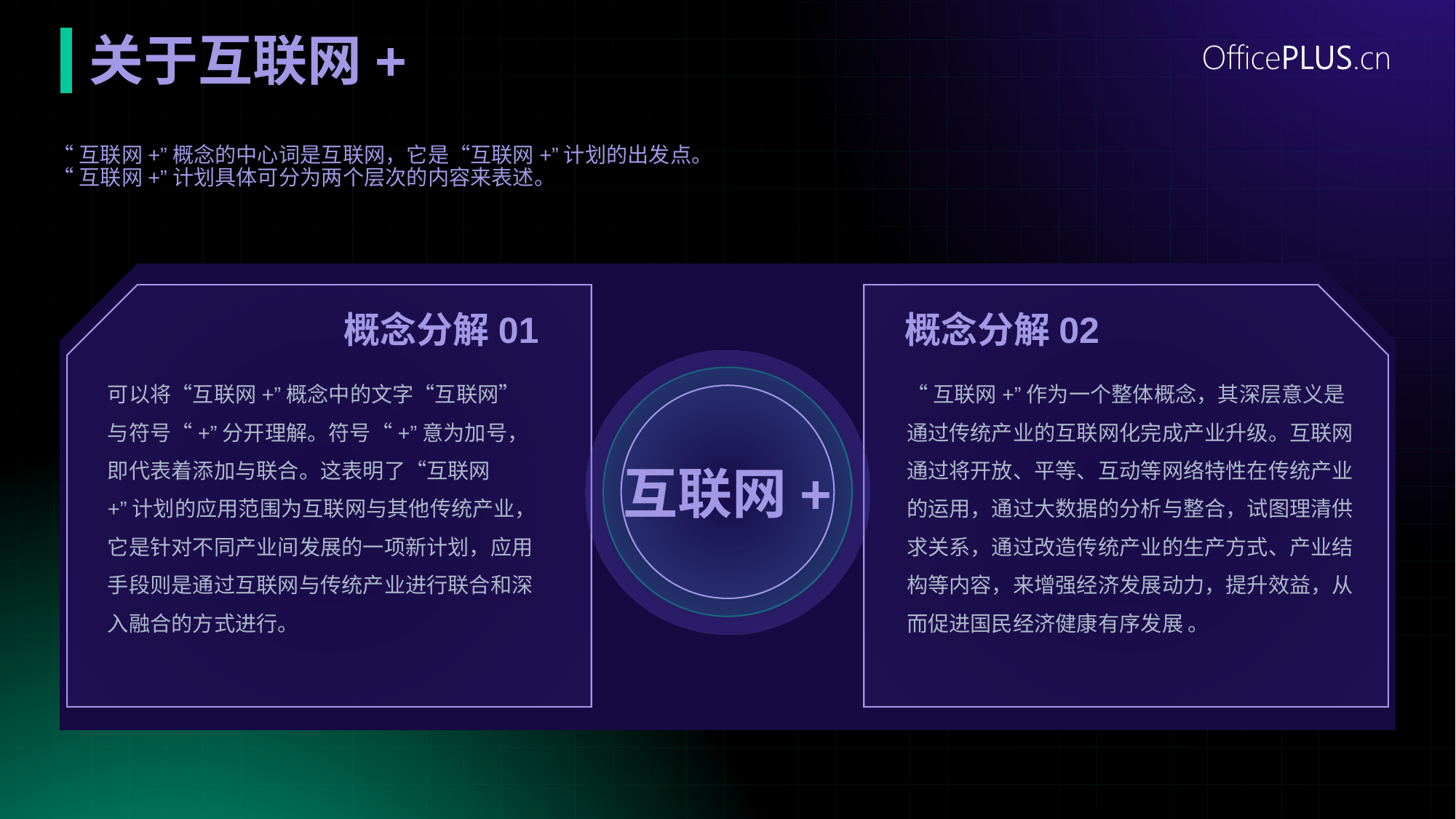

# 关于互联网+
“互联网+”概念的中心词是互联网，它是“互联网+”计划的出发点。
“互联网+”计划具体可分为两个层次的内容来表述。

概念分解02
概念分解01

“互联网+”作为一个整体概念，其深层意义是通过传统产业的互联网化完成产业升级。互联网通过将开放、平等、互动等网络特性在传统产业的运用，通过大数据的分析与整合，试图理清供求关系，通过改造传统产业的生产方式、产业结构等内容，来增强经济发展动力，提升效益，从而促进国民经济健康有序发展 。
可以将“互联网+”概念中的文字“互联网”与符号“+”分开理解。符号“+”意为加号，即代表着添加与联合。这表明了“互联网+”计划的应用范围为互联网与其他传统产业，它是针对不同产业间发展的一项新计划，应用手段则是通过互联网与传统产业进行联合和深入融合的方式进行。

互联网+